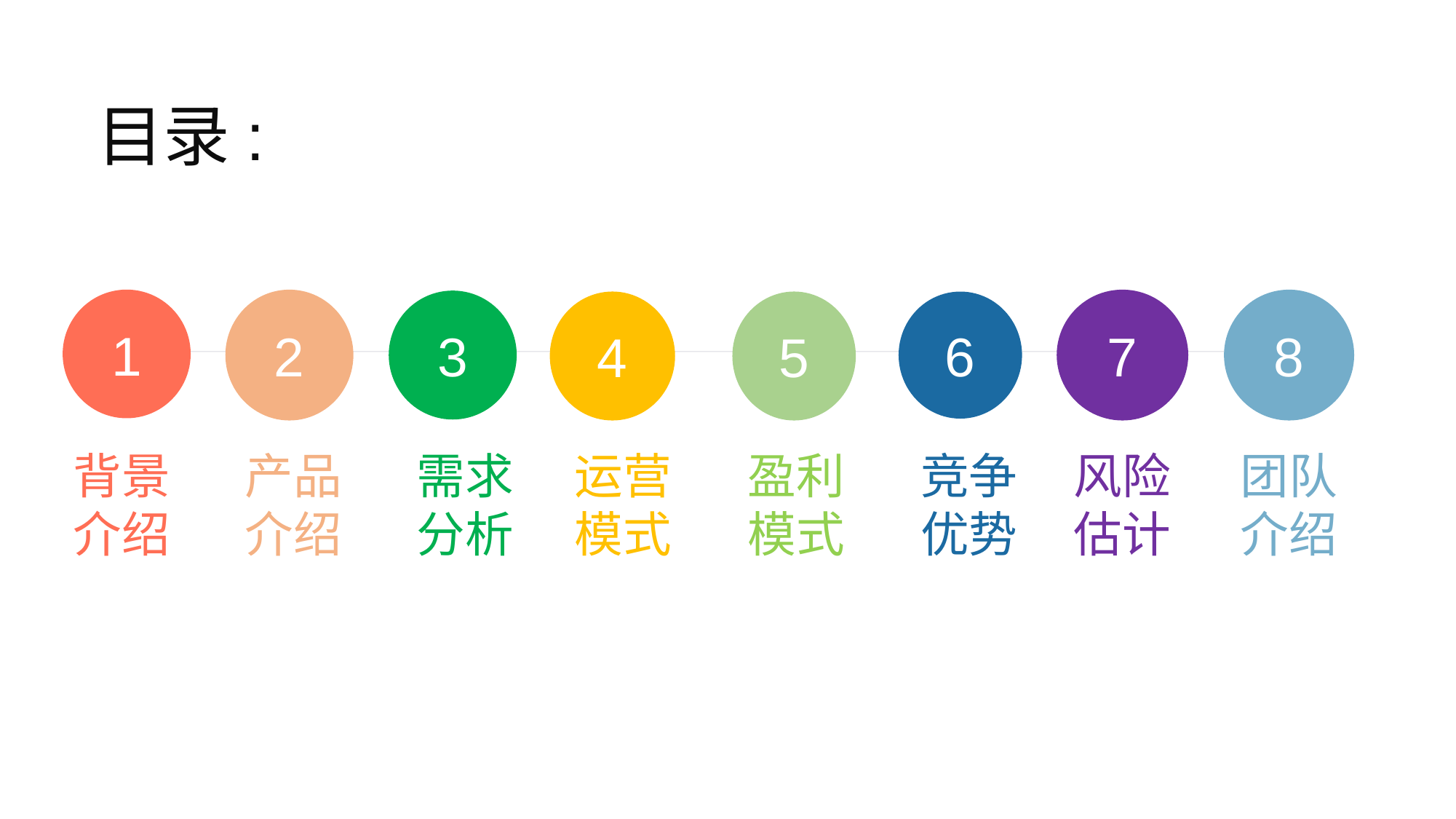

目录:
1
2
7
8
3
4
5
6
背景介绍
产品介绍
需求分析
运营模式
盈利模式
竞争优势
风险估计
团队
介绍